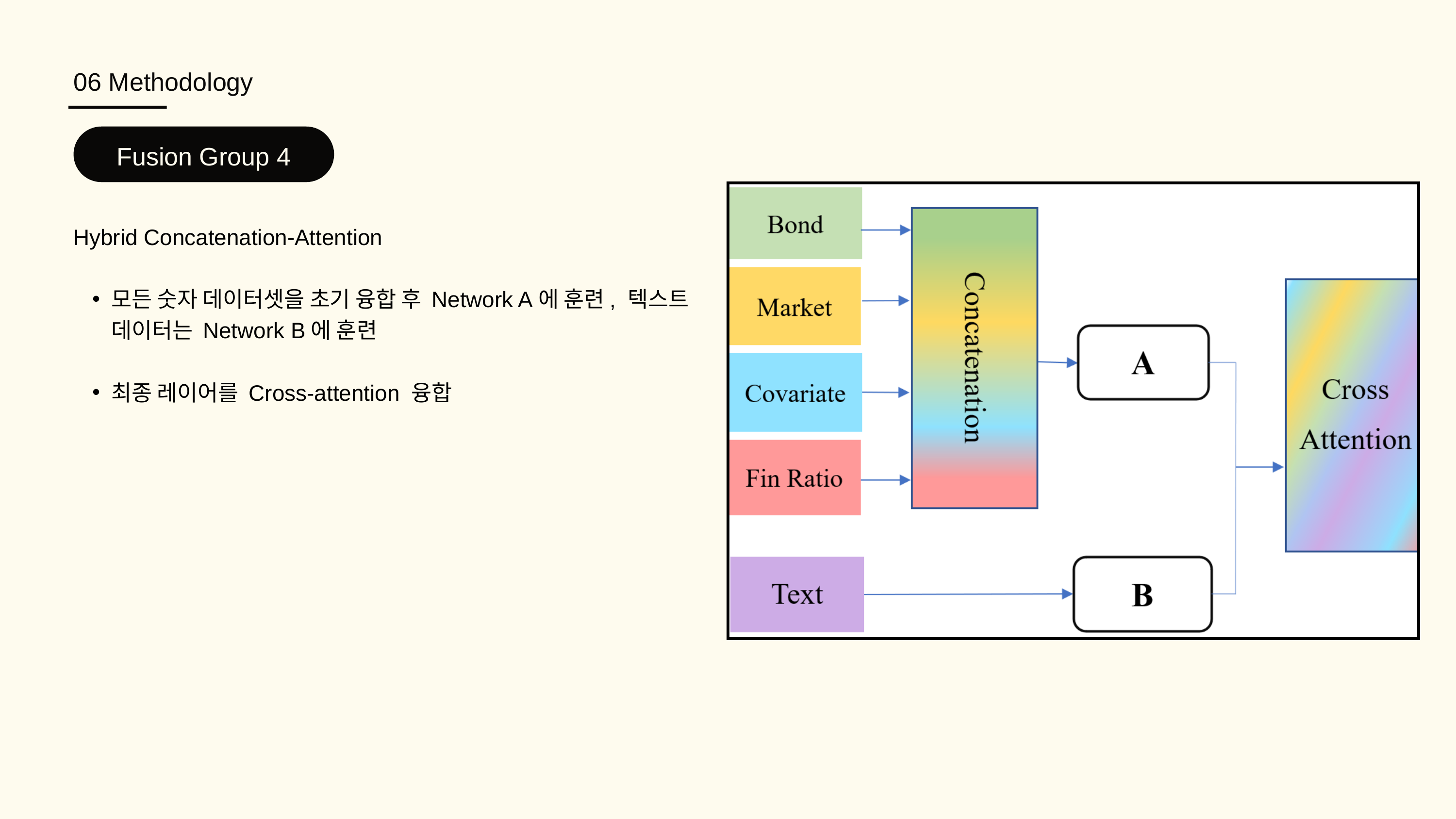

06 Methodology

Fusion Group 4

Hybrid Concatenation-Attention

모든 숫자 데이터셋을 초기 융합 후 Network A에 훈련, 텍스트 데이터는 Network B에 훈련

최종 레이어를 Cross-attention 융합